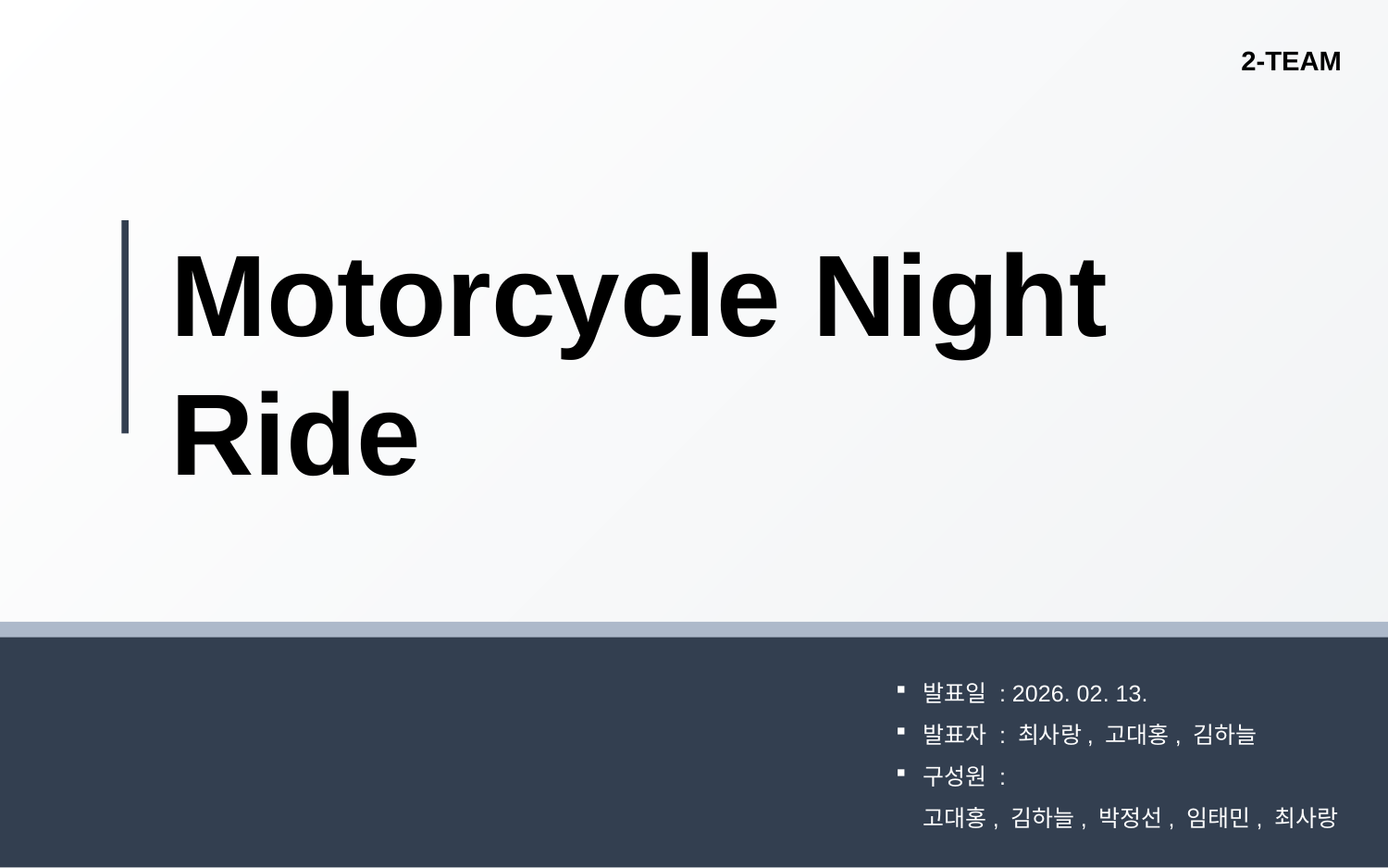

Motorcycle Night Ride
발표일 : 2026. 02. 13.
발표자 : 최사랑, 고대홍, 김하늘
구성원 :
고대홍, 김하늘, 박정선, 임태민, 최사랑